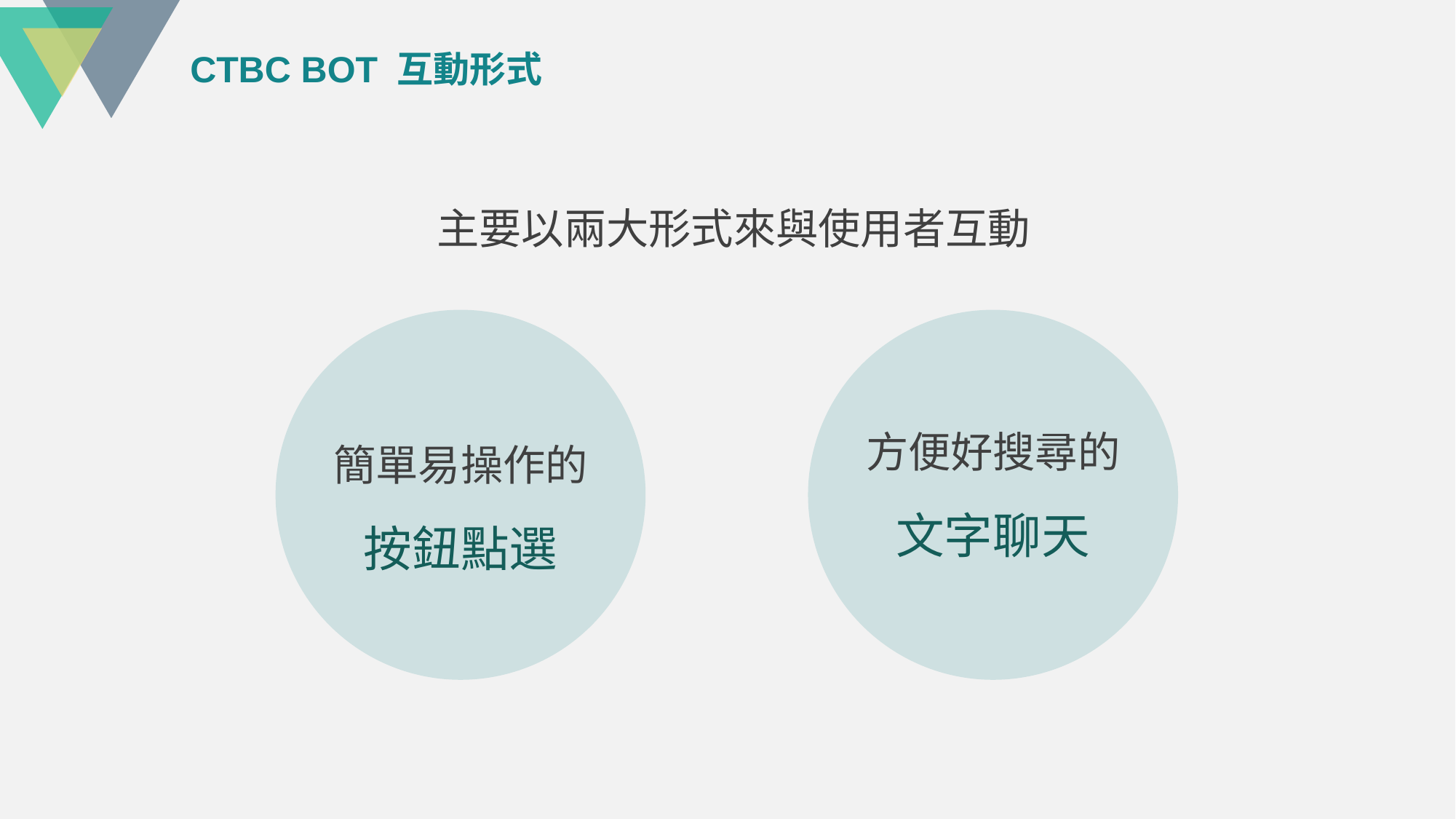

CTBC BOT 互動形式
主要以兩大形式來與使用者互動

方便好搜尋的文字聊天
簡單易操作的按鈕點選